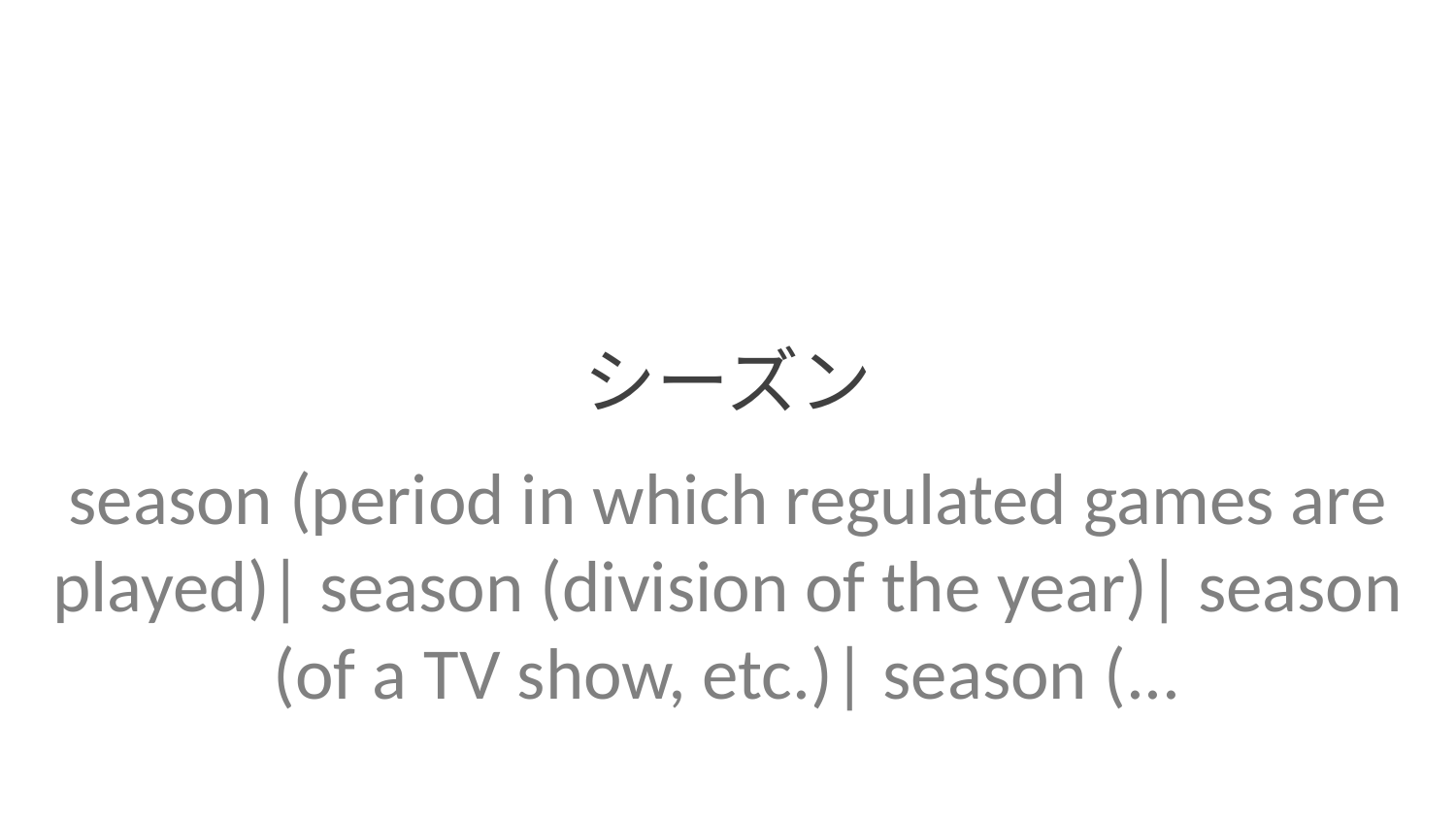

シーズン
season (period in which regulated games are played)| season (division of the year)| season (of a TV show, etc.)| season (...